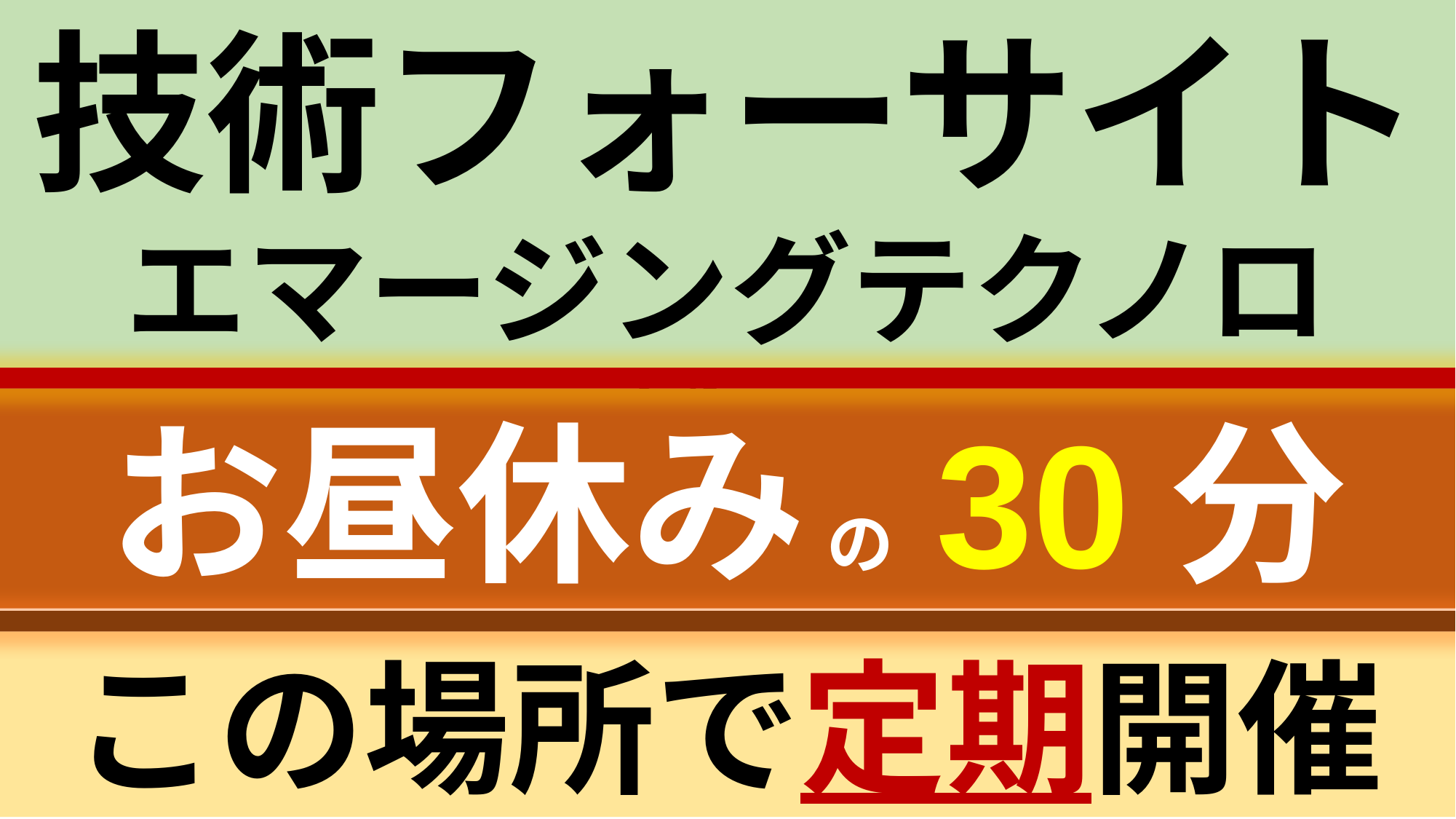

技術フォーサイト
エマージングテクノロジー

お昼休み の 30分

この場所で定期開催